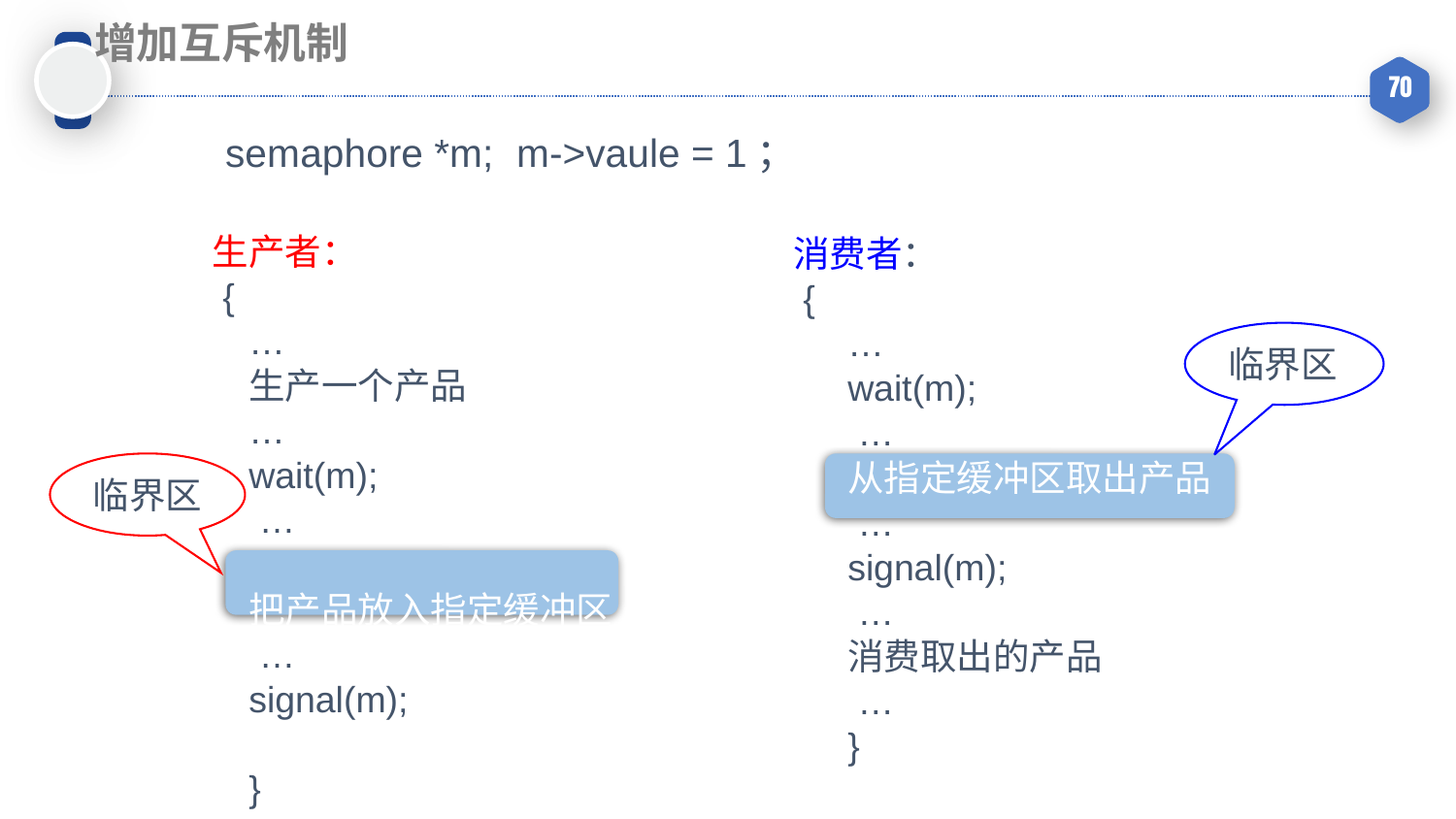

增加互斥机制
semaphore *m; 	m->vaule = 1；
生产者：
 {
	…
	生产一个产品
	…
	wait(m);
	 …

	把产品放入指定缓冲区
	 …
	signal(m);

	}
消费者：
 {
	…
	wait(m);
	 …
	从指定缓冲区取出产品
	 …
	signal(m);
	 …
	消费取出的产品
	 …
	}
临界区
临界区